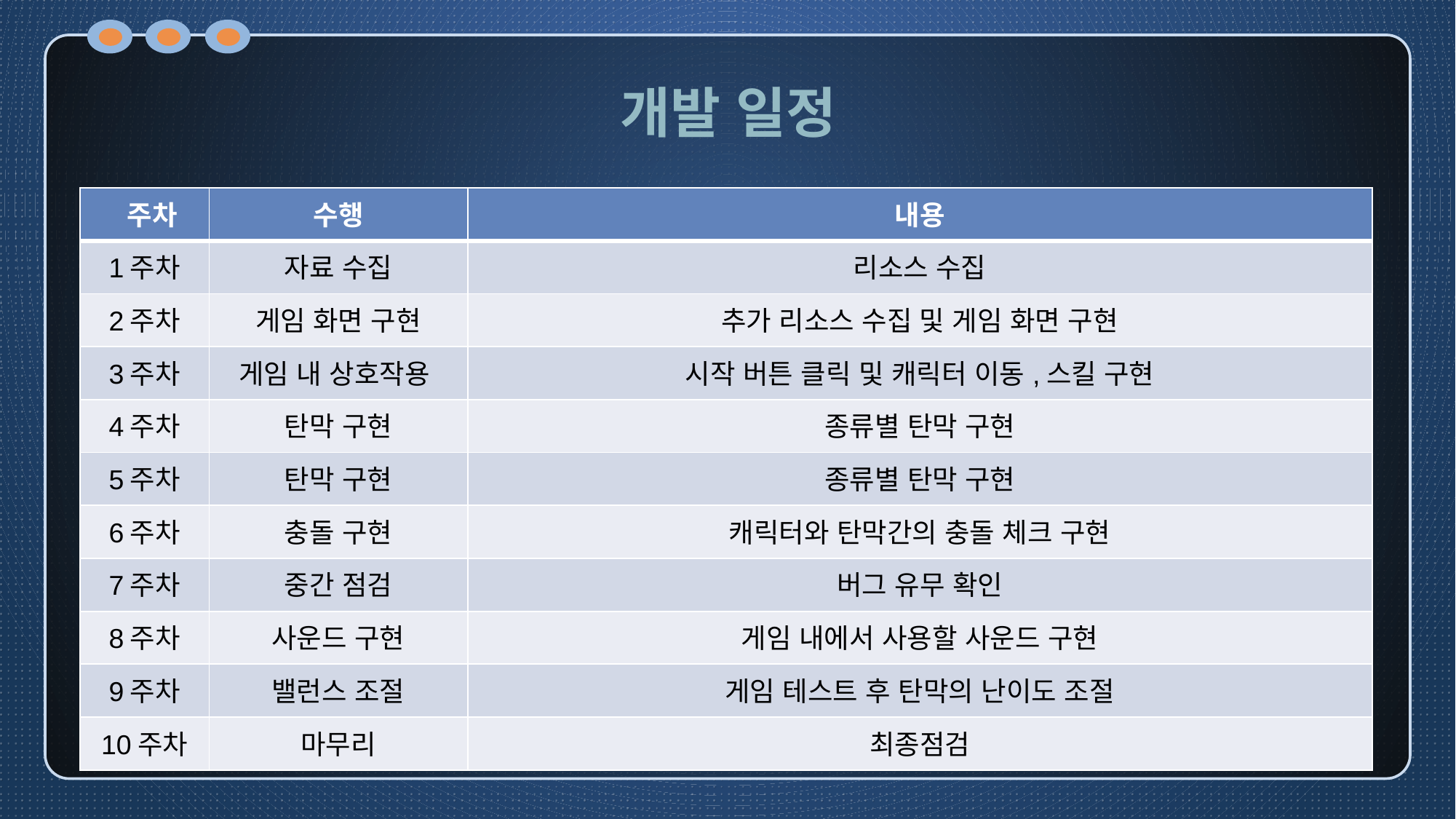

# 개발 일정
| 주차 | 수행 | 내용 |
| --- | --- | --- |
| 1주차 | 자료 수집 | 리소스 수집 |
| 2주차 | 게임 화면 구현 | 추가 리소스 수집 및 게임 화면 구현 |
| 3주차 | 게임 내 상호작용 | 시작 버튼 클릭 및 캐릭터 이동,스킬 구현 |
| 4주차 | 탄막 구현 | 종류별 탄막 구현 |
| 5주차 | 탄막 구현 | 종류별 탄막 구현 |
| 6주차 | 충돌 구현 | 캐릭터와 탄막간의 충돌 체크 구현 |
| 7주차 | 중간 점검 | 버그 유무 확인 |
| 8주차 | 사운드 구현 | 게임 내에서 사용할 사운드 구현 |
| 9주차 | 밸런스 조절 | 게임 테스트 후 탄막의 난이도 조절 |
| 10주차 | 마무리 | 최종점검 |